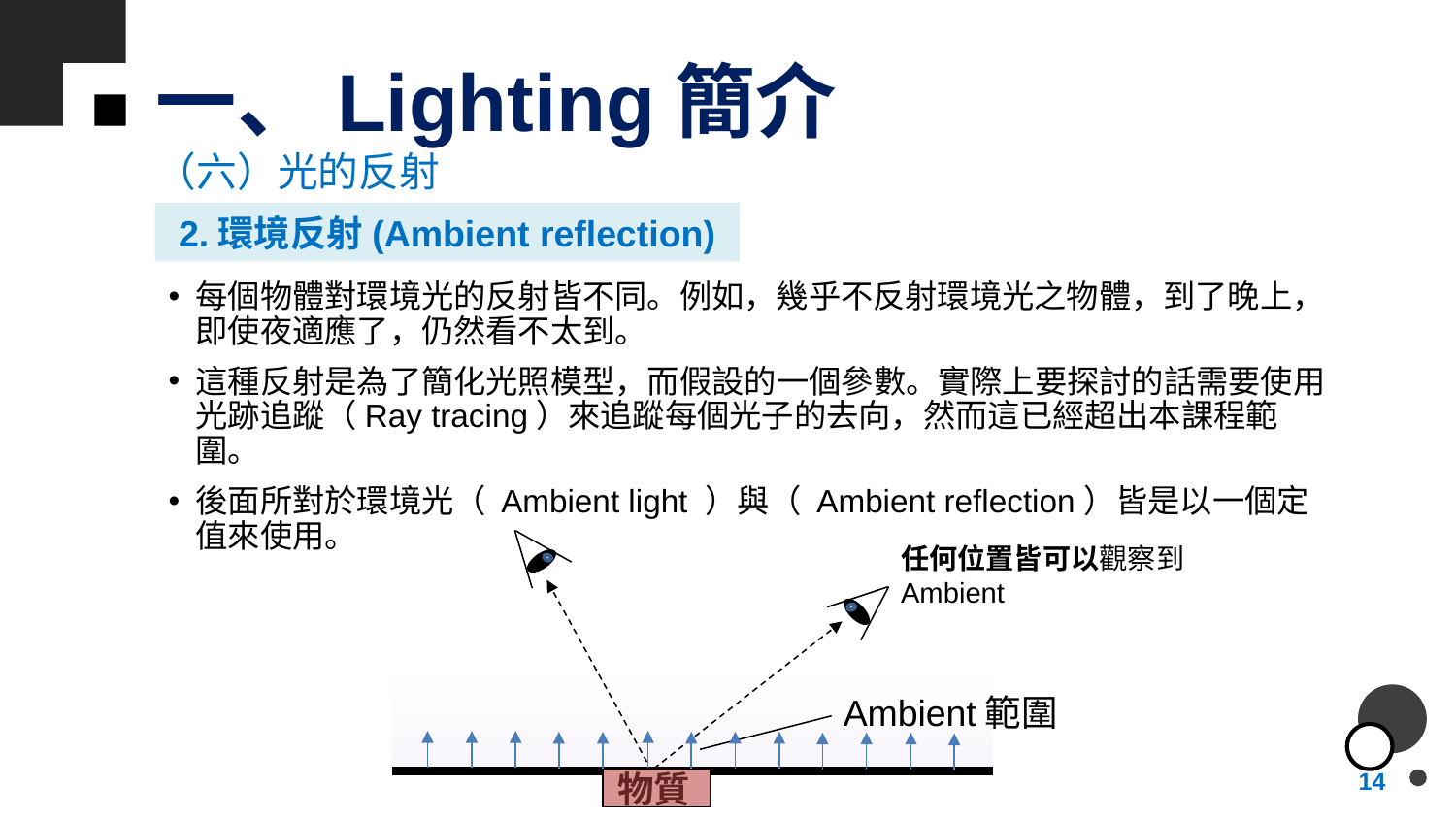

# 一、Lighting簡介
（六）光的反射
2.環境反射(Ambient reflection)
每個物體對環境光的反射皆不同。例如，幾乎不反射環境光之物體，到了晚上，即使夜適應了，仍然看不太到。
這種反射是為了簡化光照模型，而假設的一個參數。實際上要探討的話需要使用光跡追蹤（Ray tracing）來追蹤每個光子的去向，然而這已經超出本課程範圍。
後面所對於環境光（ Ambient light ）與（ Ambient reflection）皆是以一個定值來使用。

任何位置皆可以觀察到Ambient

Ambient範圍
物質

14